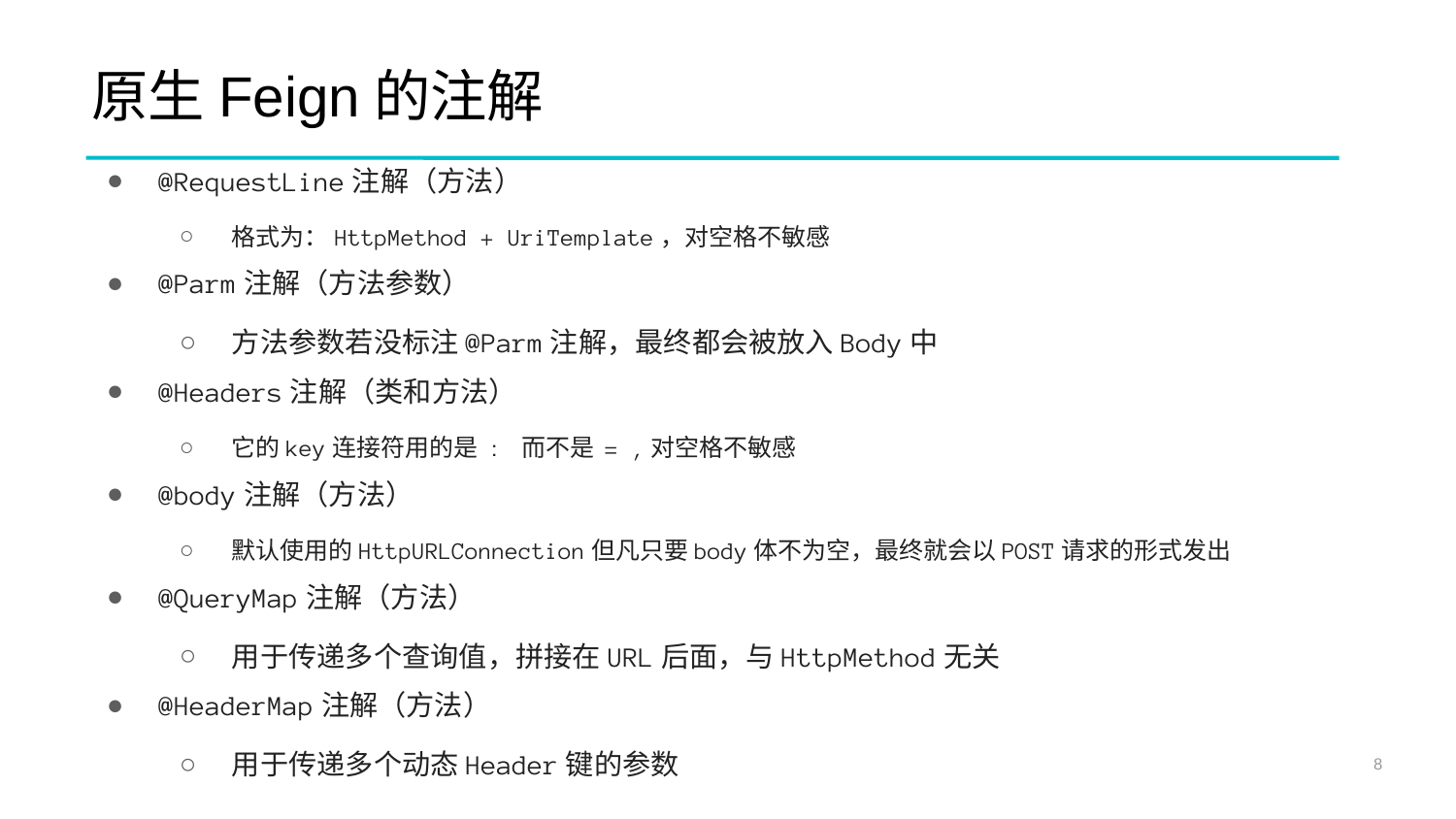

# 原生Feign的注解

@RequestLine注解（方法）
格式为：HttpMethod + UriTemplate，对空格不敏感
@Parm注解（方法参数）
方法参数若没标注@Parm注解，最终都会被放入Body中
@Headers注解（类和方法）
它的key连接符用的是 : 而不是 = ,对空格不敏感
@body注解（方法）
默认使用的HttpURLConnection但凡只要body体不为空，最终就会以POST请求的形式发出
@QueryMap注解（方法）
用于传递多个查询值，拼接在URL后面，与HttpMethod无关
@HeaderMap注解（方法）
用于传递多个动态Header键的参数

8